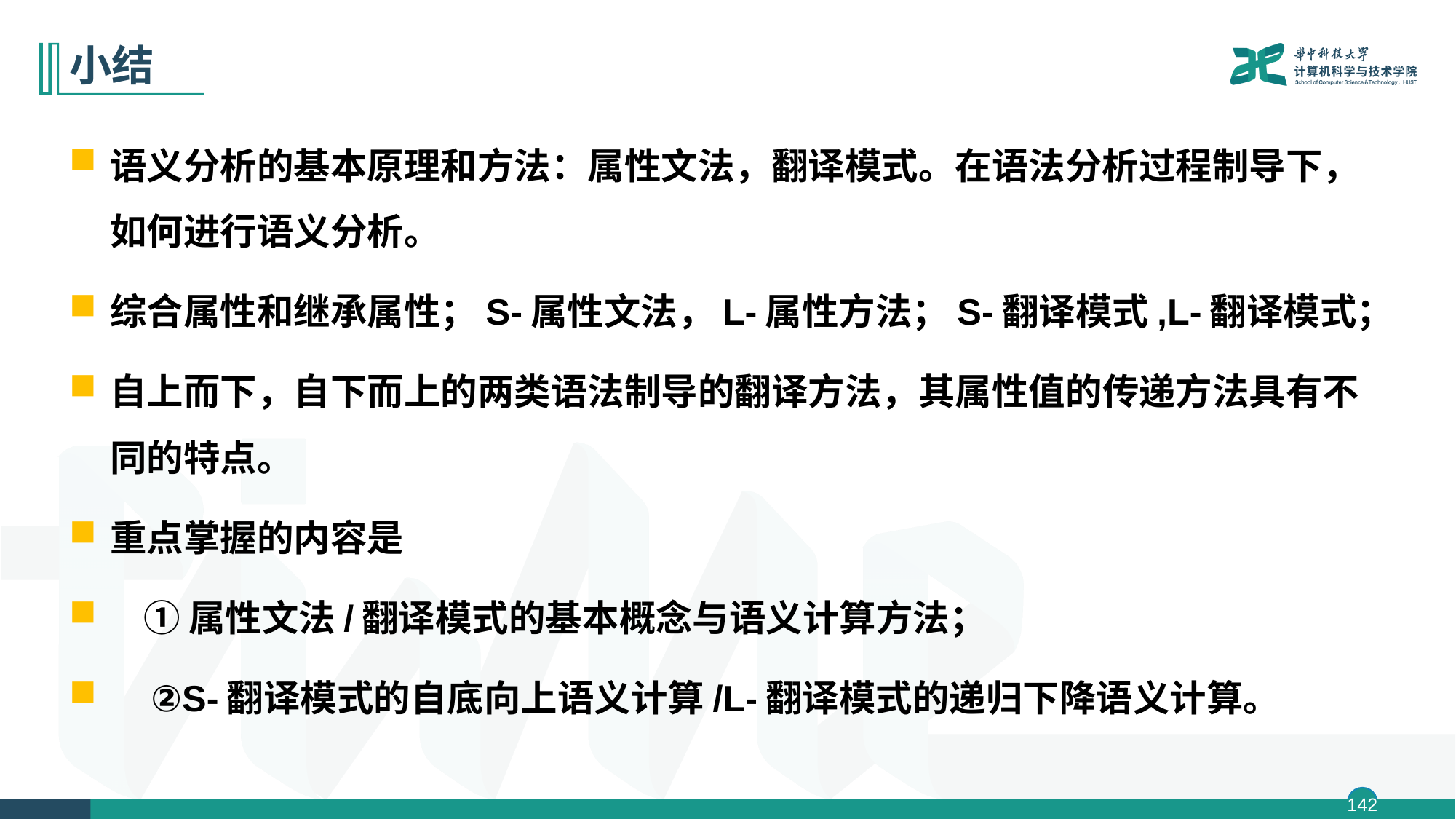

# 小结
语义分析的基本原理和方法：属性文法，翻译模式。在语法分析过程制导下，如何进行语义分析。
综合属性和继承属性；S-属性文法，L-属性方法；S-翻译模式,L-翻译模式；
自上而下，自下而上的两类语法制导的翻译方法，其属性值的传递方法具有不同的特点。
重点掌握的内容是
    ①属性文法/翻译模式的基本概念与语义计算方法；
    ②S-翻译模式的自底向上语义计算/L-翻译模式的递归下降语义计算。